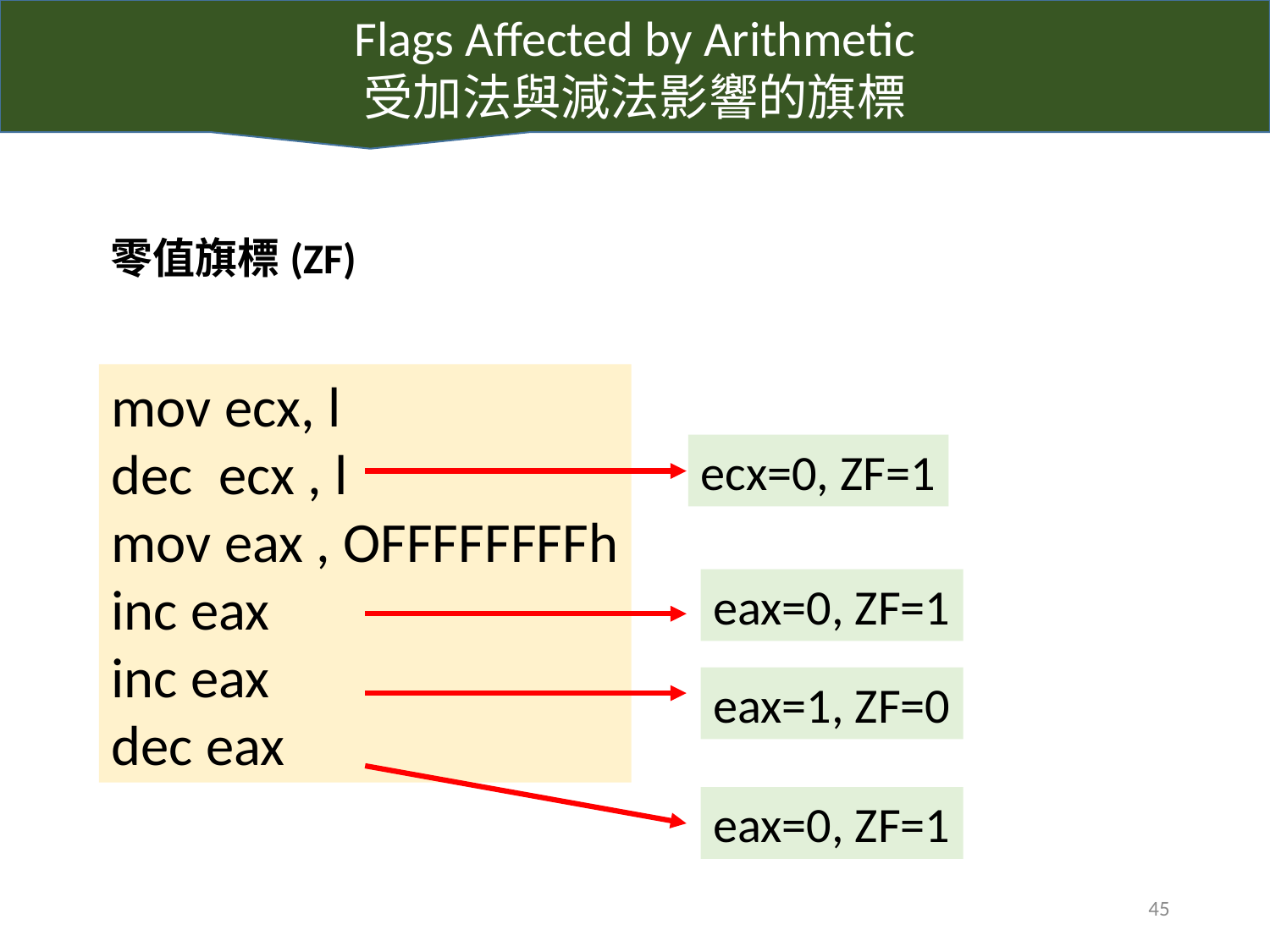

Flags Affected by Arithmetic
受加法與減法影響的旗標
零值旗標(ZF)
mov ecx, l
dec  ecx , l
mov eax , OFFFFFFFFh
inc eax
inc eax
dec eax
ecx=0, ZF=1
eax=0, ZF=1
eax=1, ZF=0
eax=0, ZF=1
45